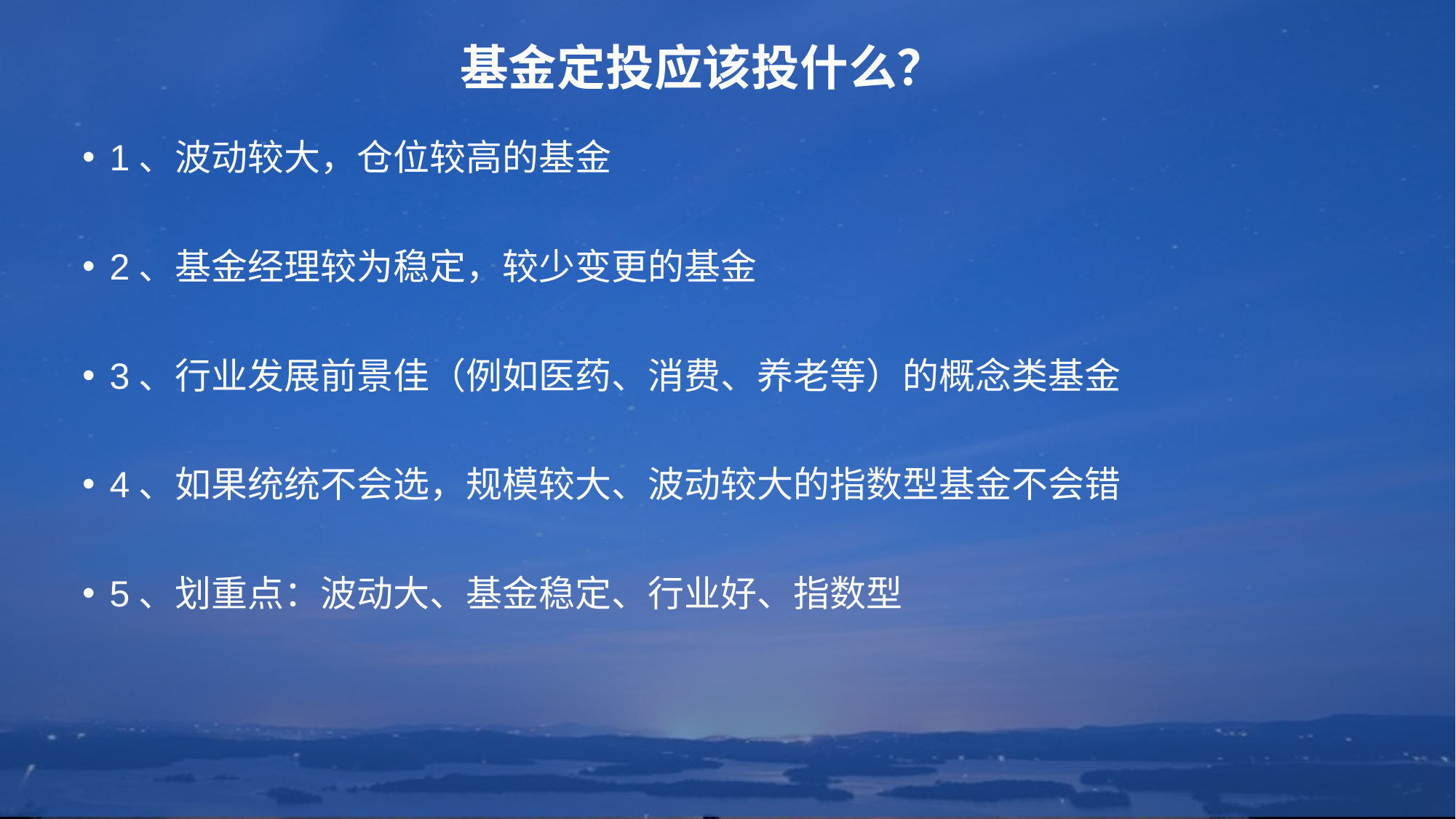

# 基金定投应该投什么？
1、波动较大，仓位较高的基金

2、基金经理较为稳定，较少变更的基金

3、行业发展前景佳（例如医药、消费、养老等）的概念类基金

4、如果统统不会选，规模较大、波动较大的指数型基金不会错

5、划重点：波动大、基金稳定、行业好、指数型